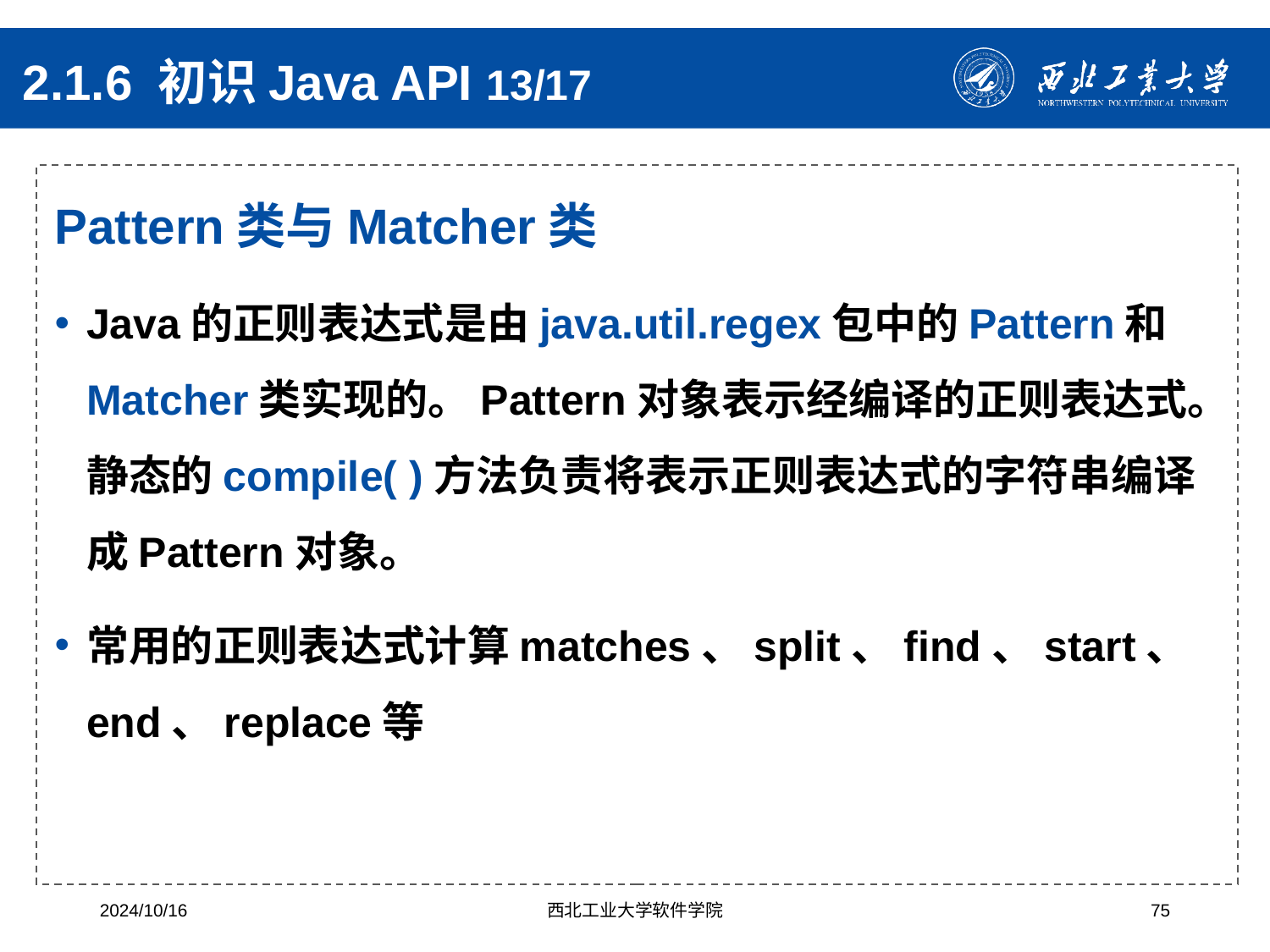

# 2.1.6 初识Java API 13/17
Pattern类与Matcher类
Java的正则表达式是由java.util.regex包中的Pattern和Matcher类实现的。Pattern对象表示经编译的正则表达式。静态的compile( )方法负责将表示正则表达式的字符串编译成Pattern对象。
常用的正则表达式计算matches、split、find、start、end、replace等

2024/10/16
西北工业大学软件学院
75